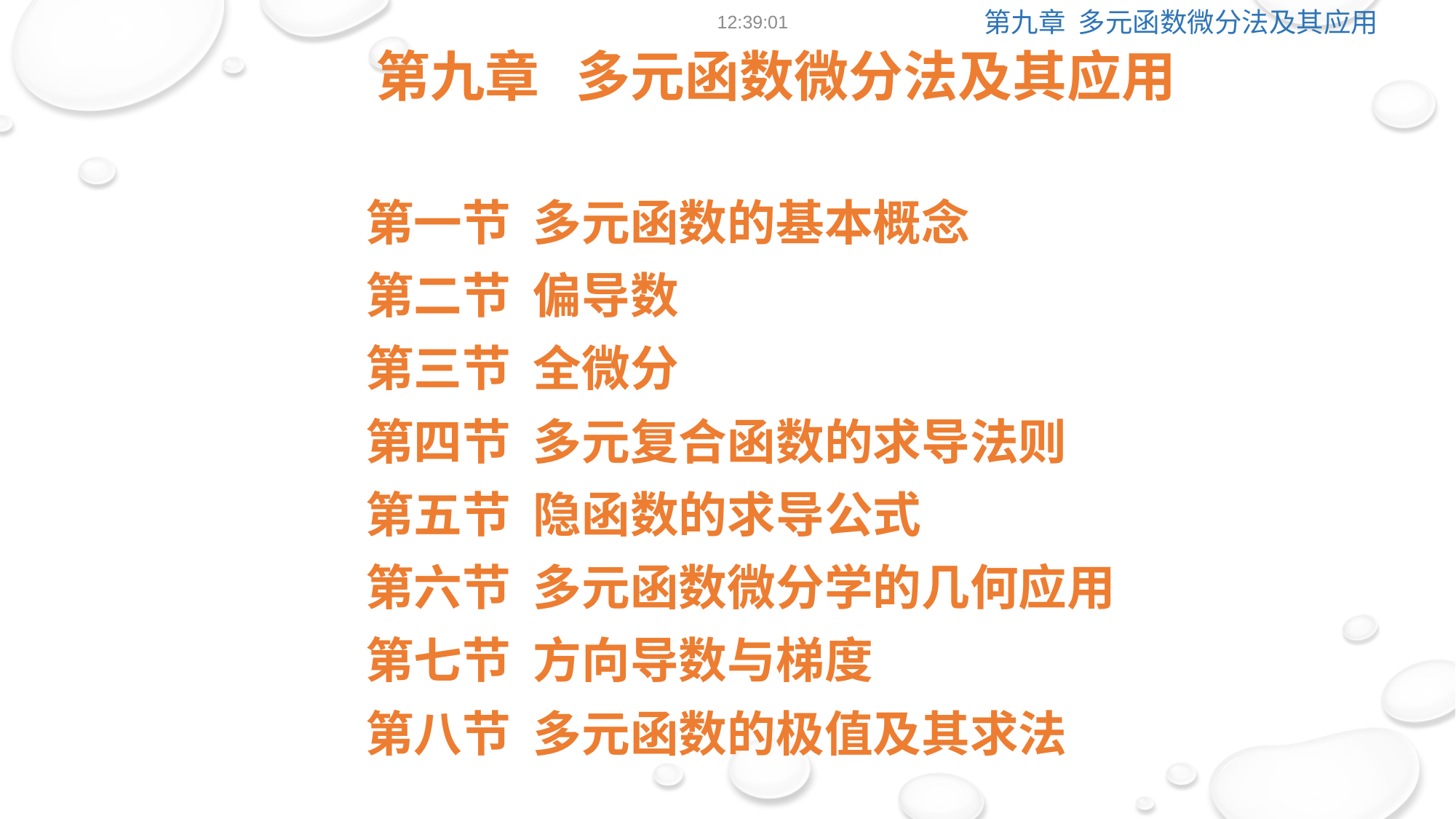

12:39:01
第九章   多元函数微分法及其应用
第一节  多元函数的基本概念
第二节  偏导数
第三节  全微分
第四节  多元复合函数的求导法则
第五节  隐函数的求导公式
第六节  多元函数微分学的几何应用
第七节  方向导数与梯度
第八节  多元函数的极值及其求法